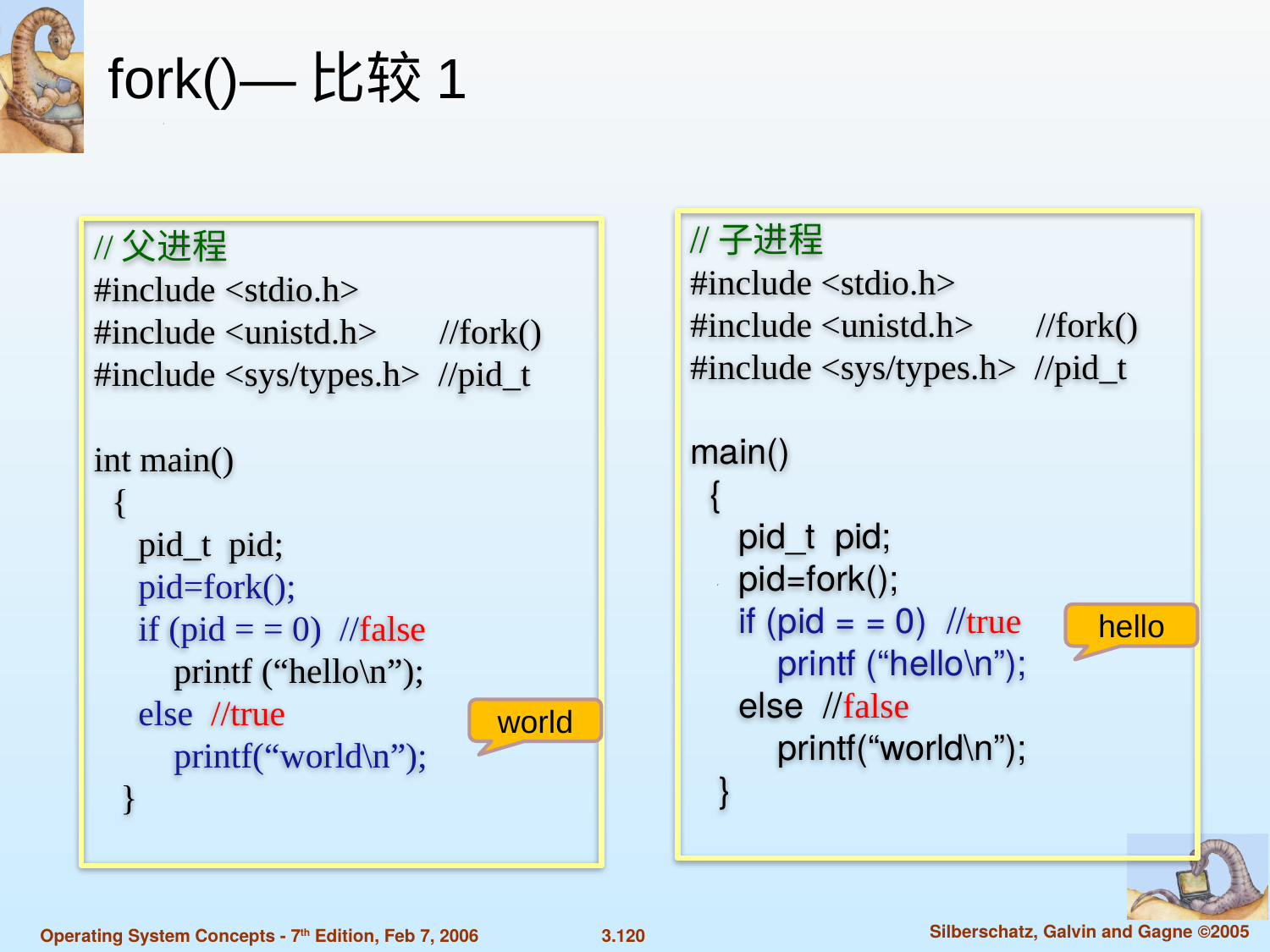

fork()—比较1
//子进程
#include <stdio.h>
#include <unistd.h>       //fork()
#include <sys/types.h>  //pid_t

main()
  {
     pid_t  pid;
     pid=fork();
     if (pid = = 0)  //true
         printf (“hello\n”);
     else  //false
         printf(“world\n”);
   }

//父进程
#include <stdio.h>
#include <unistd.h>       //fork()
#include <sys/types.h>  //pid_t

int main()
  {
     pid_t  pid;
     pid=fork();
     if (pid = = 0)  //false
         printf (“hello\n”);
     else  //true
         printf(“world\n”);
   }

hello
world